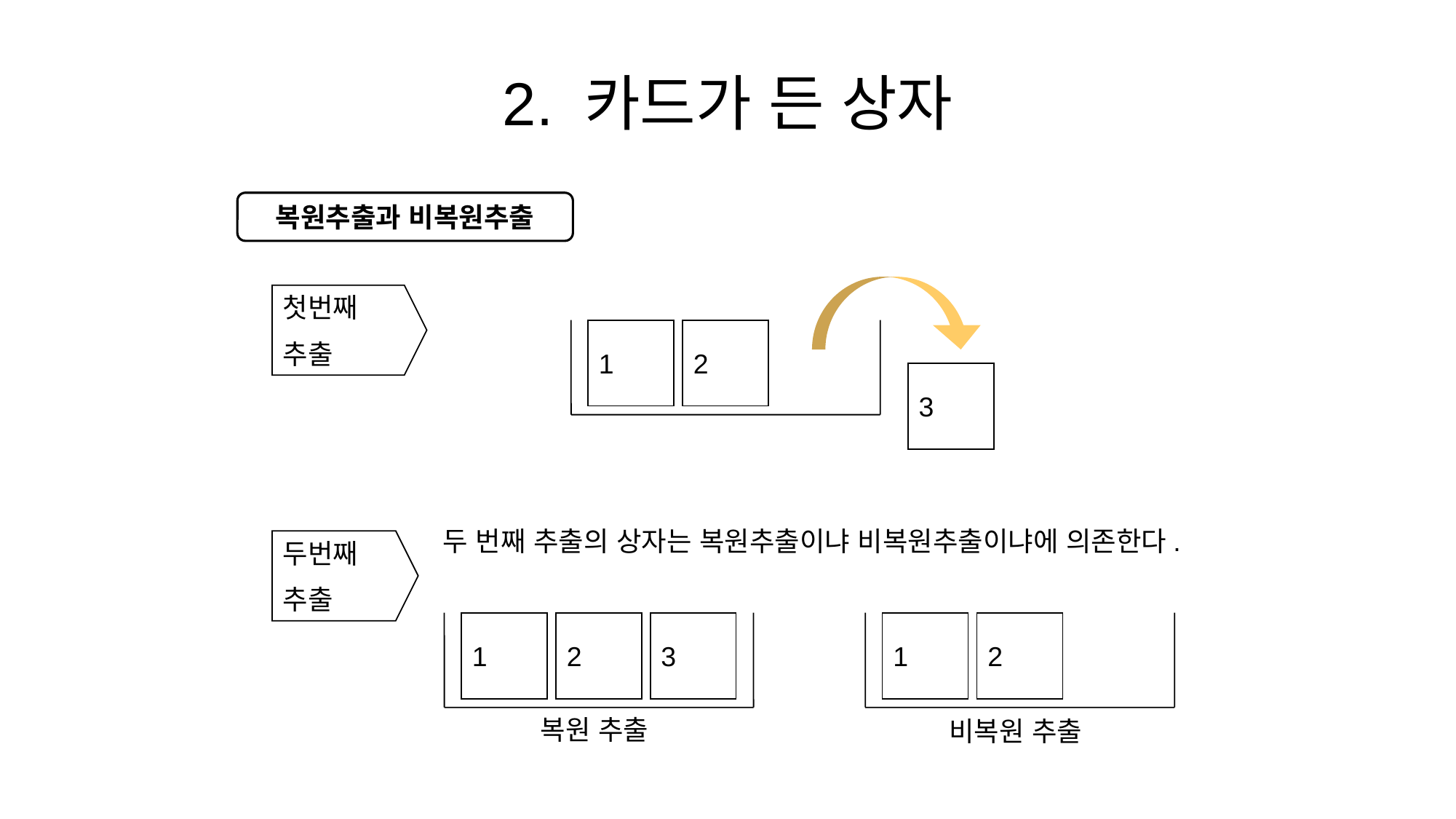

2. 카드가 든 상자

복원추출과 비복원추출

1
2
3
첫번째
추출
두 번째 추출의 상자는 복원추출이냐 비복원추출이냐에 의존한다.
두번째
추출

1
2
3

1
2
복원 추출
비복원 추출